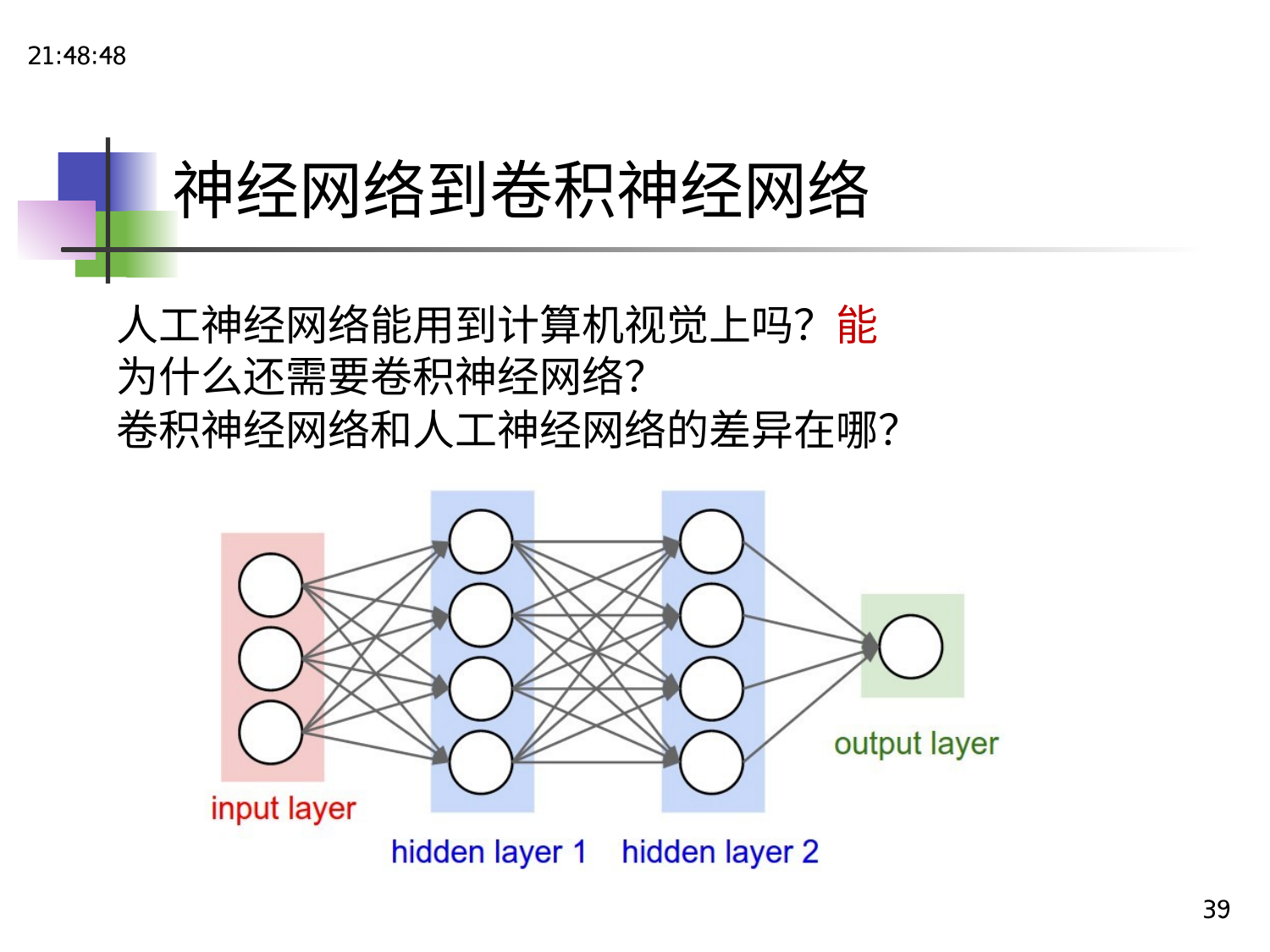

21:48:48

# 神经网络到卷积神经网络
人工神经网络能用到计算机视觉上吗？能
为什么还需要卷积神经网络？
卷积神经网络和人工神经网络的差异在哪？

39